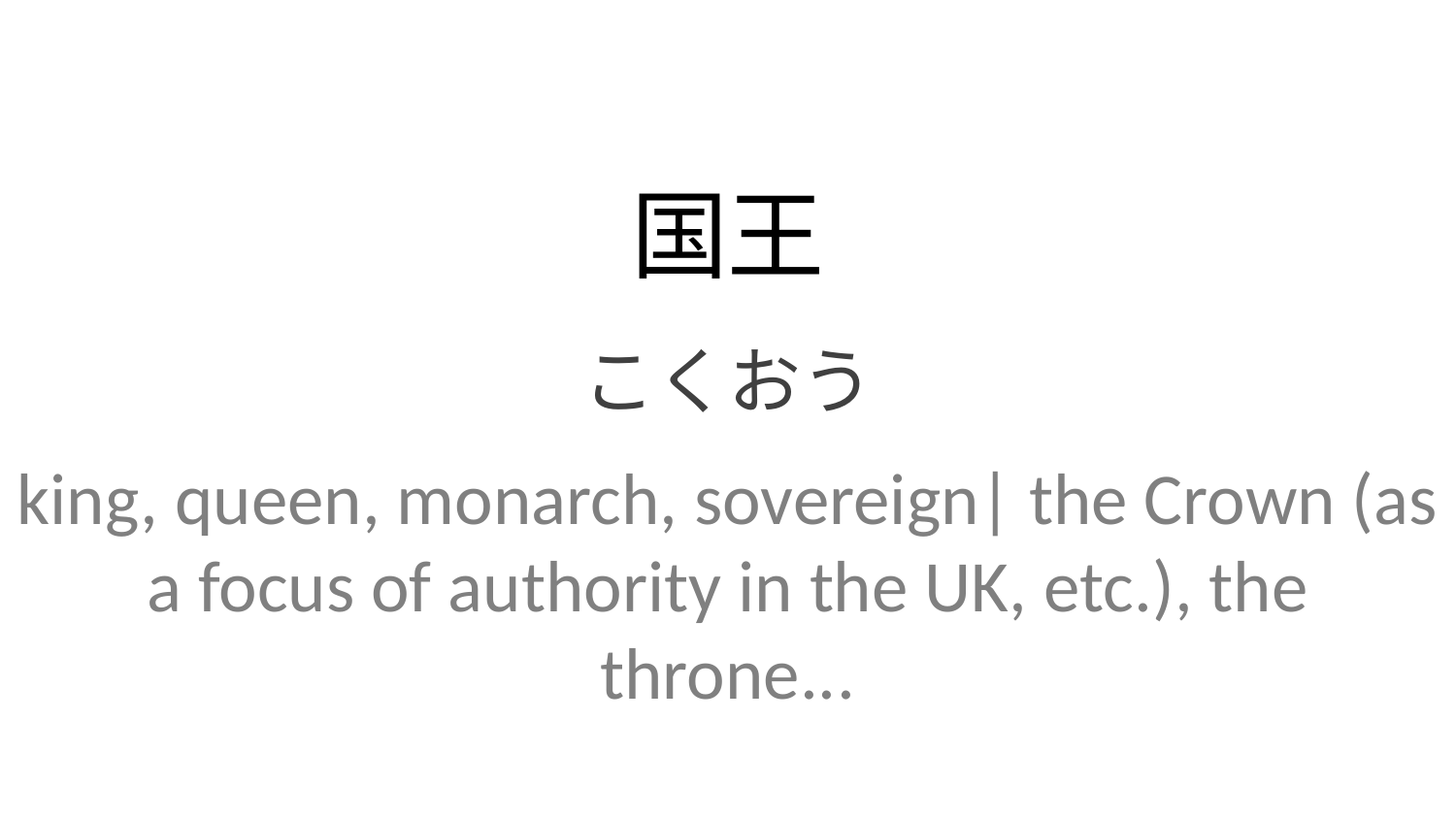

国王

こくおう
king, queen, monarch, sovereign| the Crown (as a focus of authority in the UK, etc.), the throne...